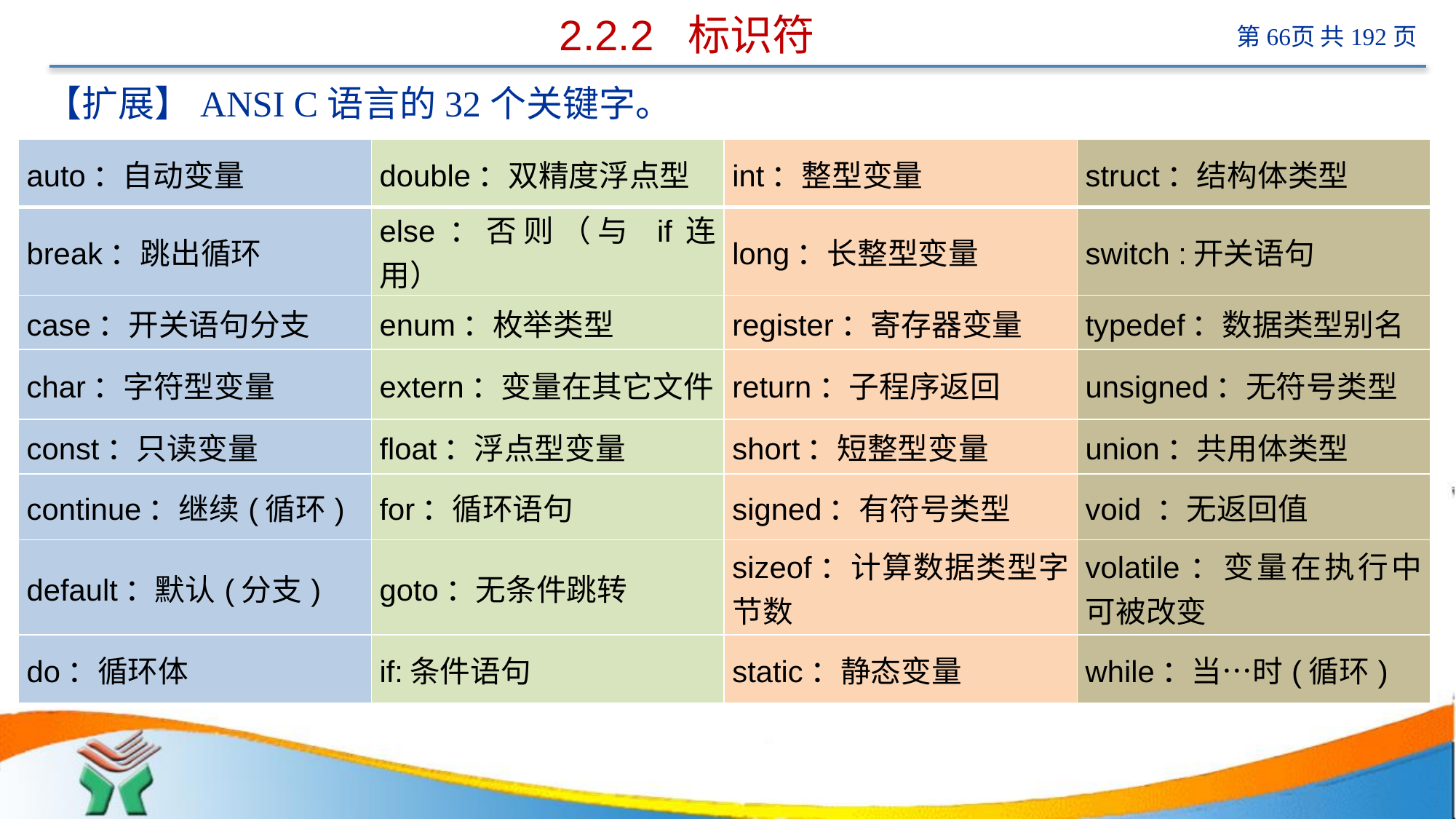

# 2.2.2  标识符
【扩展】ANSI C语言的32个关键字。
| auto：自动变量 | double：双精度浮点型 | int：整型变量 | struct：结构体类型 |
| --- | --- | --- | --- |
| break：跳出循环 | else：否则（与 if连用） | long：长整型变量 | switch :开关语句 |
| case：开关语句分支 | enum：枚举类型 | register：寄存器变量 | typedef：数据类型别名 |
| char：字符型变量 | extern：变量在其它文件 | return：子程序返回 | unsigned：无符号类型 |
| const：只读变量 | float：浮点型变量 | short：短整型变量 | union：共用体类型 |
| continue：继续(循环) | for：循环语句 | signed：有符号类型 | void ：无返回值 |
| default：默认(分支) | goto：无条件跳转 | sizeof：计算数据类型字节数 | volatile：变量在执行中可被改变 |
| do：循环体 | if:条件语句 | static：静态变量 | while：当…时(循环) |